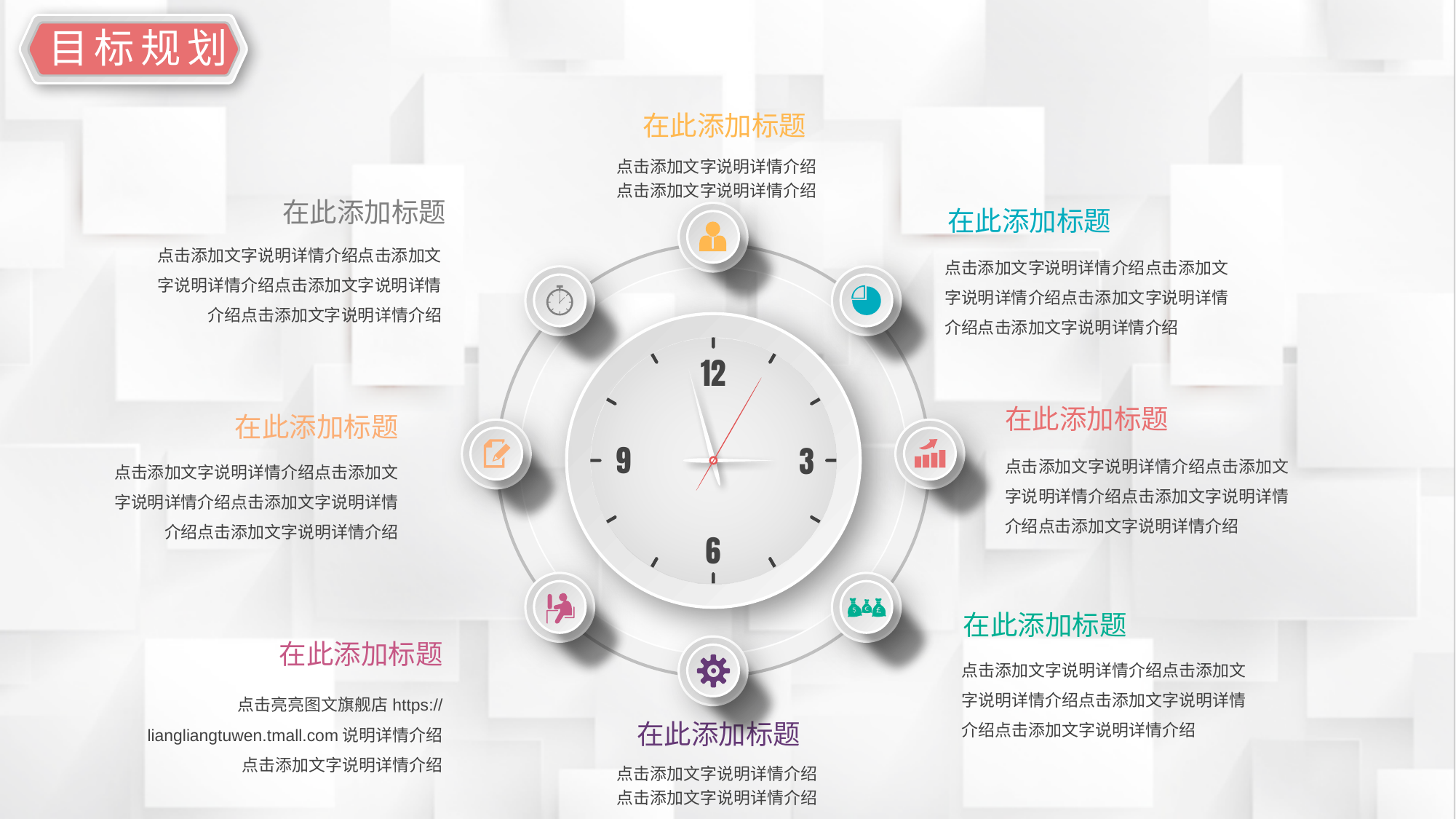

延迟符

目标规划
在此添加标题
点击添加文字说明详情介绍点击添加文字说明详情介绍
在此添加标题

在此添加标题
点击添加文字说明详情介绍点击添加文字说明详情介绍点击添加文字说明详情介绍点击添加文字说明详情介绍

点击添加文字说明详情介绍点击添加文字说明详情介绍点击添加文字说明详情介绍点击添加文字说明详情介绍

12

9
3

6
在此添加标题
在此添加标题

点击添加文字说明详情介绍点击添加文字说明详情介绍点击添加文字说明详情介绍点击添加文字说明详情介绍

点击添加文字说明详情介绍点击添加文字说明详情介绍点击添加文字说明详情介绍点击添加文字说明详情介绍

在此添加标题

在此添加标题
点击添加文字说明详情介绍点击添加文字说明详情介绍点击添加文字说明详情介绍点击添加文字说明详情介绍

点击亮亮图文旗舰店https://liangliangtuwen.tmall.com说明详情介绍点击添加文字说明详情介绍

在此添加标题
点击添加文字说明详情介绍点击添加文字说明详情介绍